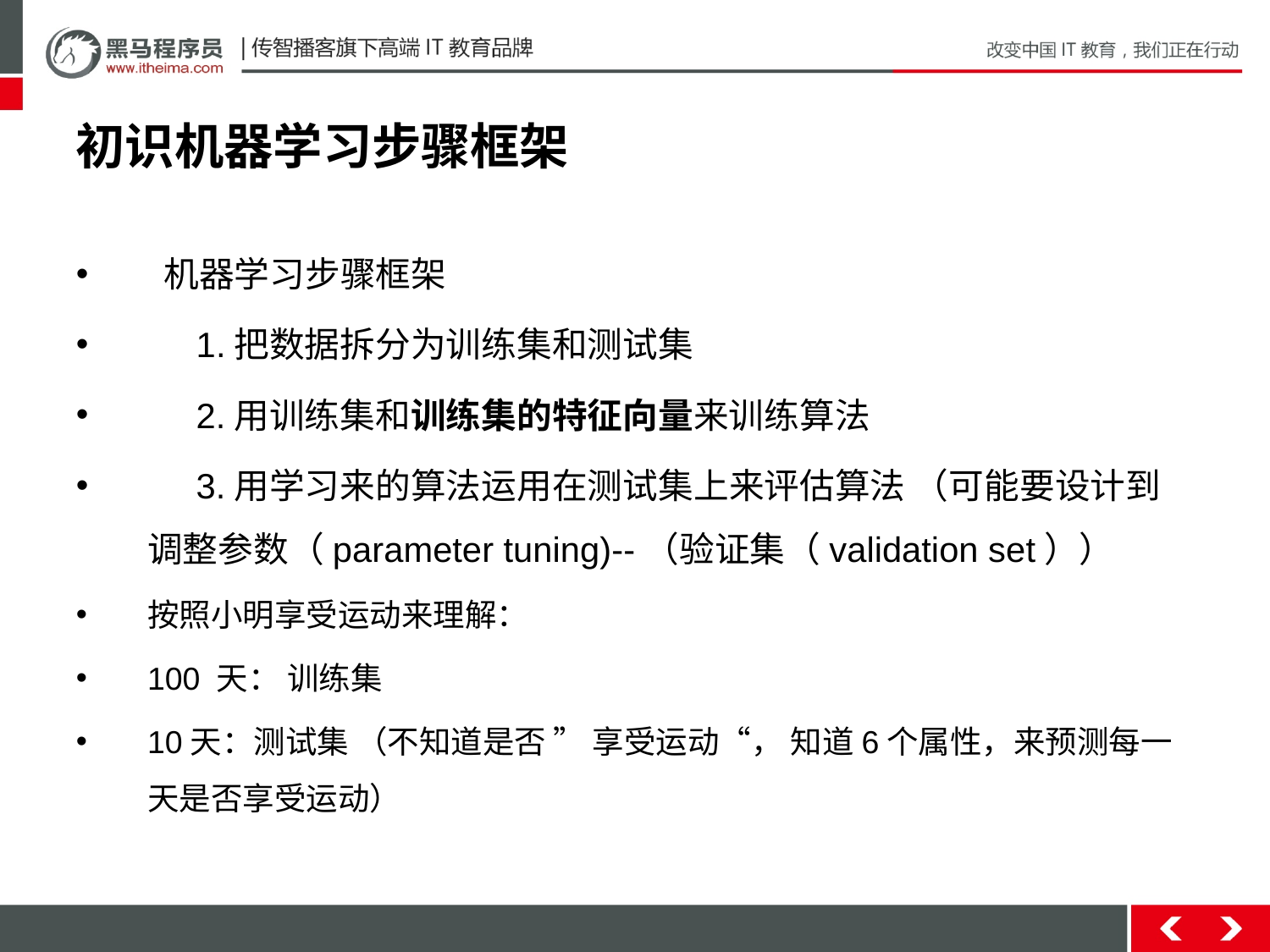

# 初识机器学习步骤框架
 机器学习步骤框架
     1.把数据拆分为训练集和测试集
     2.用训练集和训练集的特征向量来训练算法
     3.用学习来的算法运用在测试集上来评估算法 （可能要设计到调整参数（parameter tuning)--（验证集（validation set））
按照小明享受运动来理解：
100 天： 训练集
10天：测试集 （不知道是否 ” 享受运动“， 知道6个属性，来预测每一天是否享受运动）